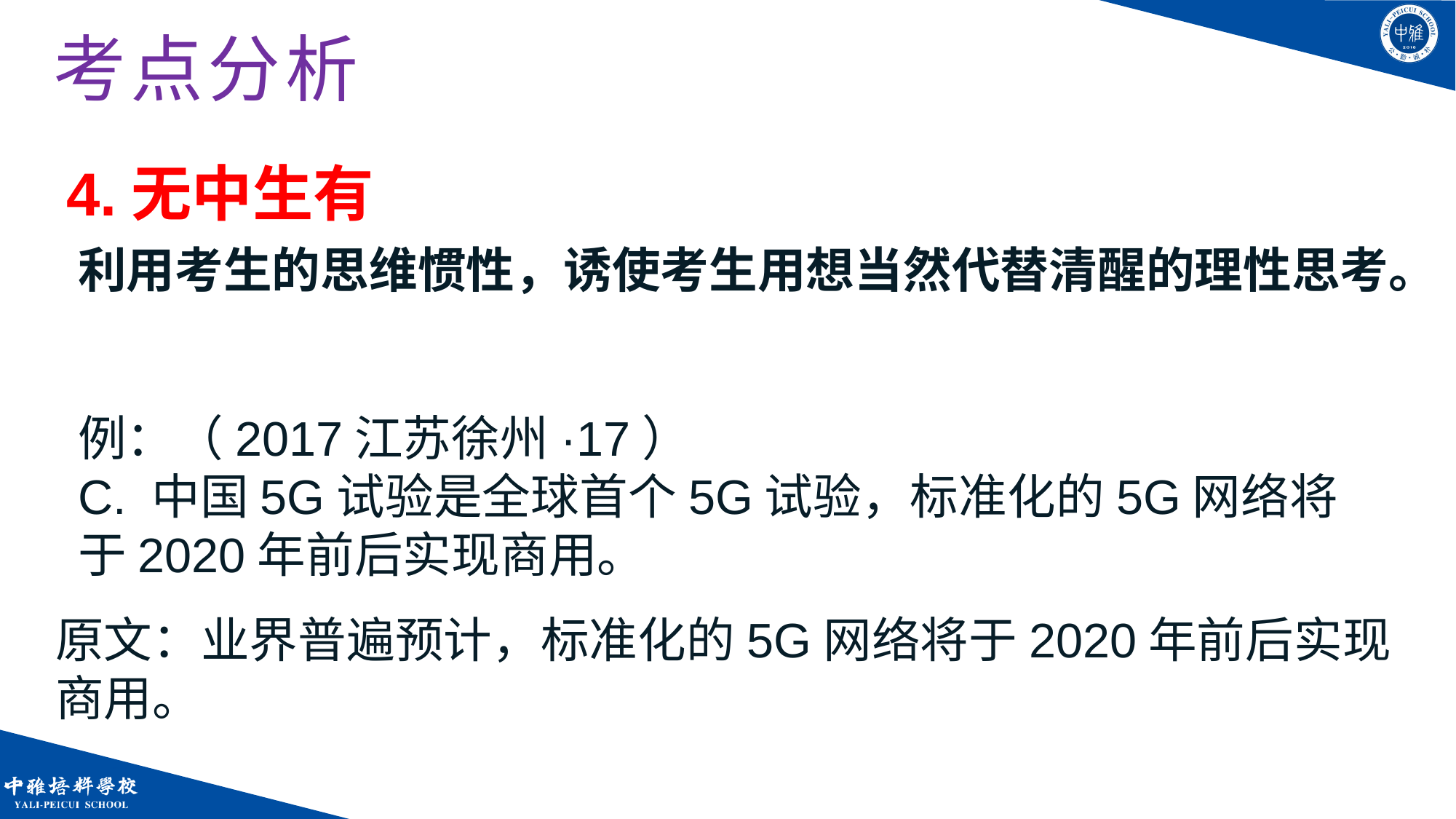

考点分析
4.无中生有
利用考生的思维惯性，诱使考生用想当然代替清醒的理性思考。

例：（2017江苏徐州·17）
C. 中国5G试验是全球首个5G试验，标准化的5G网络将于2020年前后实现商用。
原文：业界普遍预计，标准化的5G网络将于2020年前后实现商用。